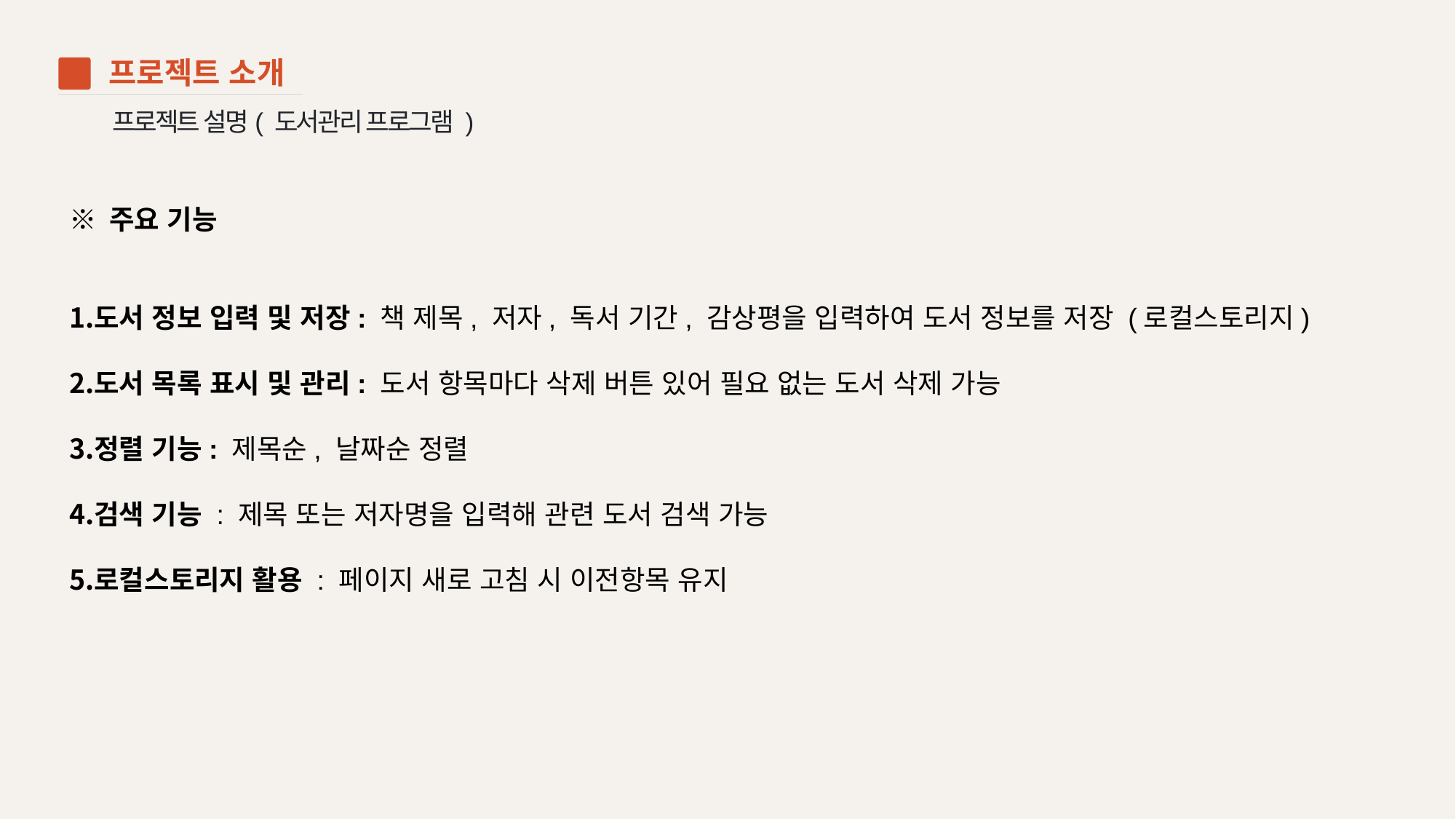

프로젝트 소개
02
프로젝트 설명( 도서관리 프로그램 )
※ 주요 기능

도서 정보 입력 및 저장: 책 제목, 저자, 독서 기간, 감상평을 입력하여 도서 정보를 저장 (로컬스토리지)

도서 목록 표시 및 관리: 도서 항목마다 삭제 버튼 있어 필요 없는 도서 삭제 가능

정렬 기능: 제목순, 날짜순 정렬

검색 기능 : 제목 또는 저자명을 입력해 관련 도서 검색 가능

로컬스토리지 활용 : 페이지 새로 고침 시 이전항목 유지